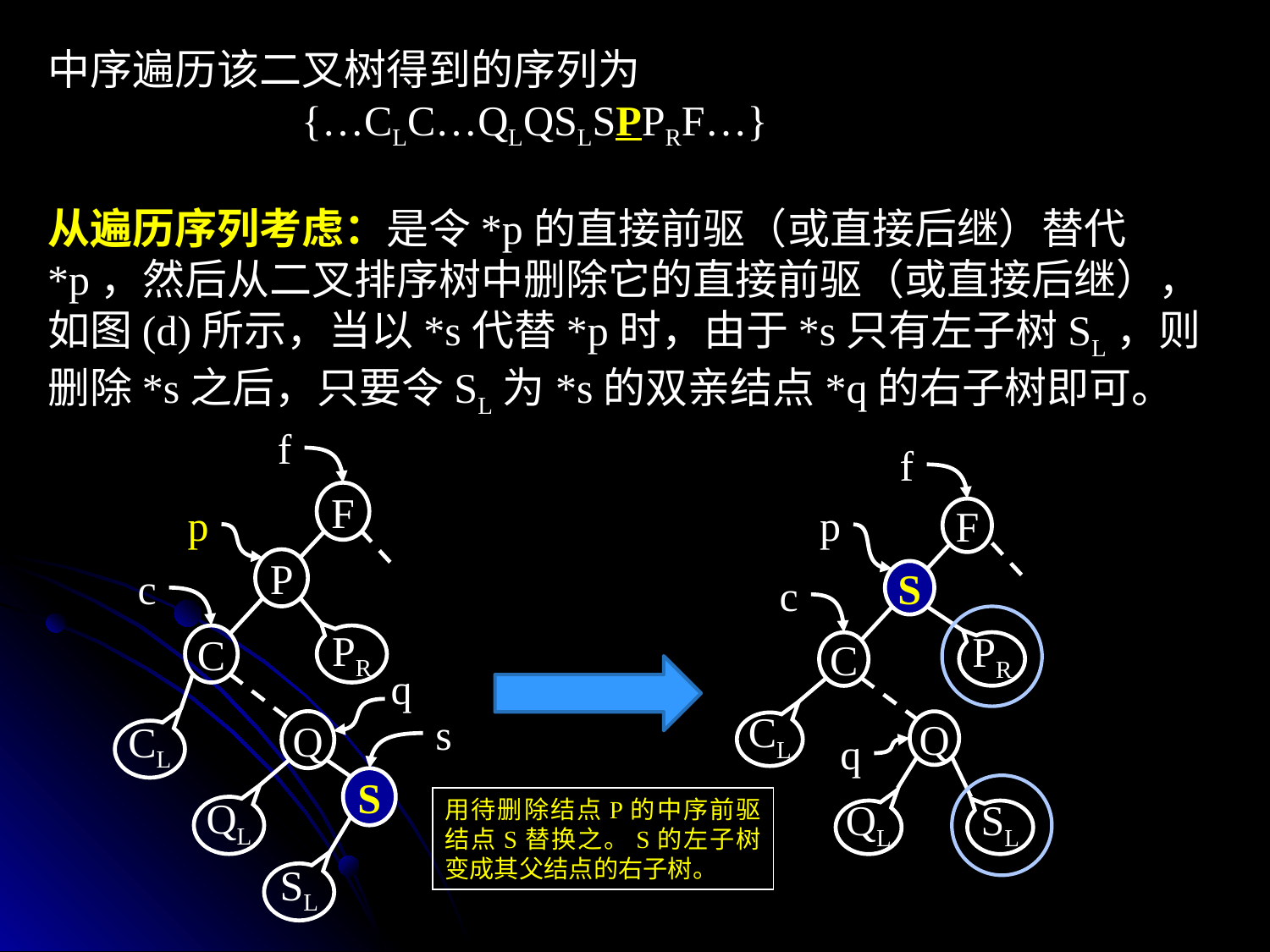

中序遍历该二叉树得到的序列为
		{…CLC…QLQSLSPPRF…}

从遍历序列考虑：是令*p的直接前驱（或直接后继）替代*p，然后从二叉排序树中删除它的直接前驱（或直接后继），如图(d)所示，当以*s代替*p时，由于*s只有左子树SL，则删除*s之后，只要令SL为*s的双亲结点*q的右子树即可。
f
F
p

P
c
C
PR
q
s
Q
CL
S
QL
SL
f
p
F

S
c
PR
C
Q
CL
q
QL
SL

用待删除结点P的中序前驱结点S替换之。S的左子树变成其父结点的右子树。